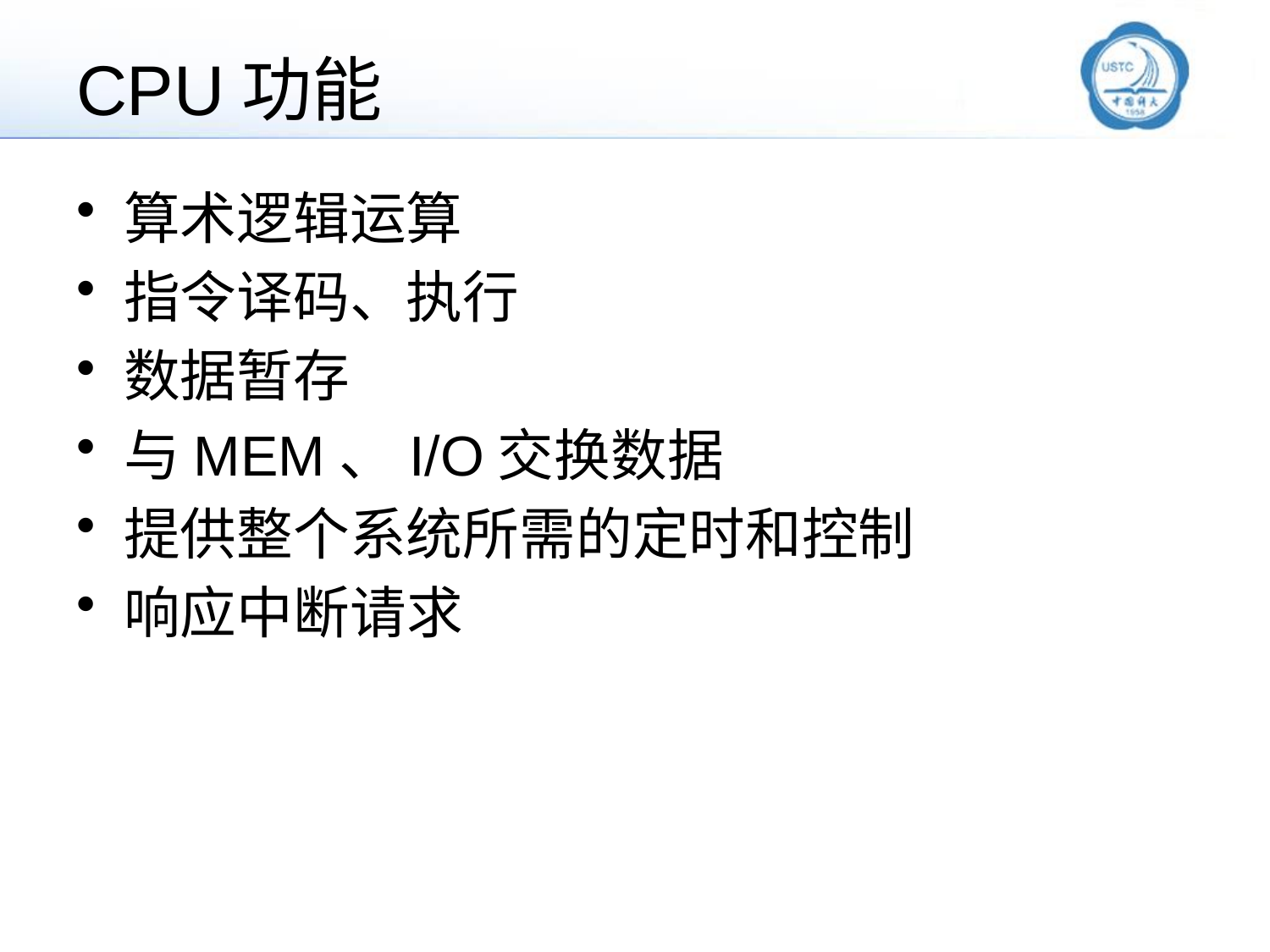

# CPU功能
算术逻辑运算
指令译码、执行
数据暂存
与MEM、I/O交换数据
提供整个系统所需的定时和控制
响应中断请求